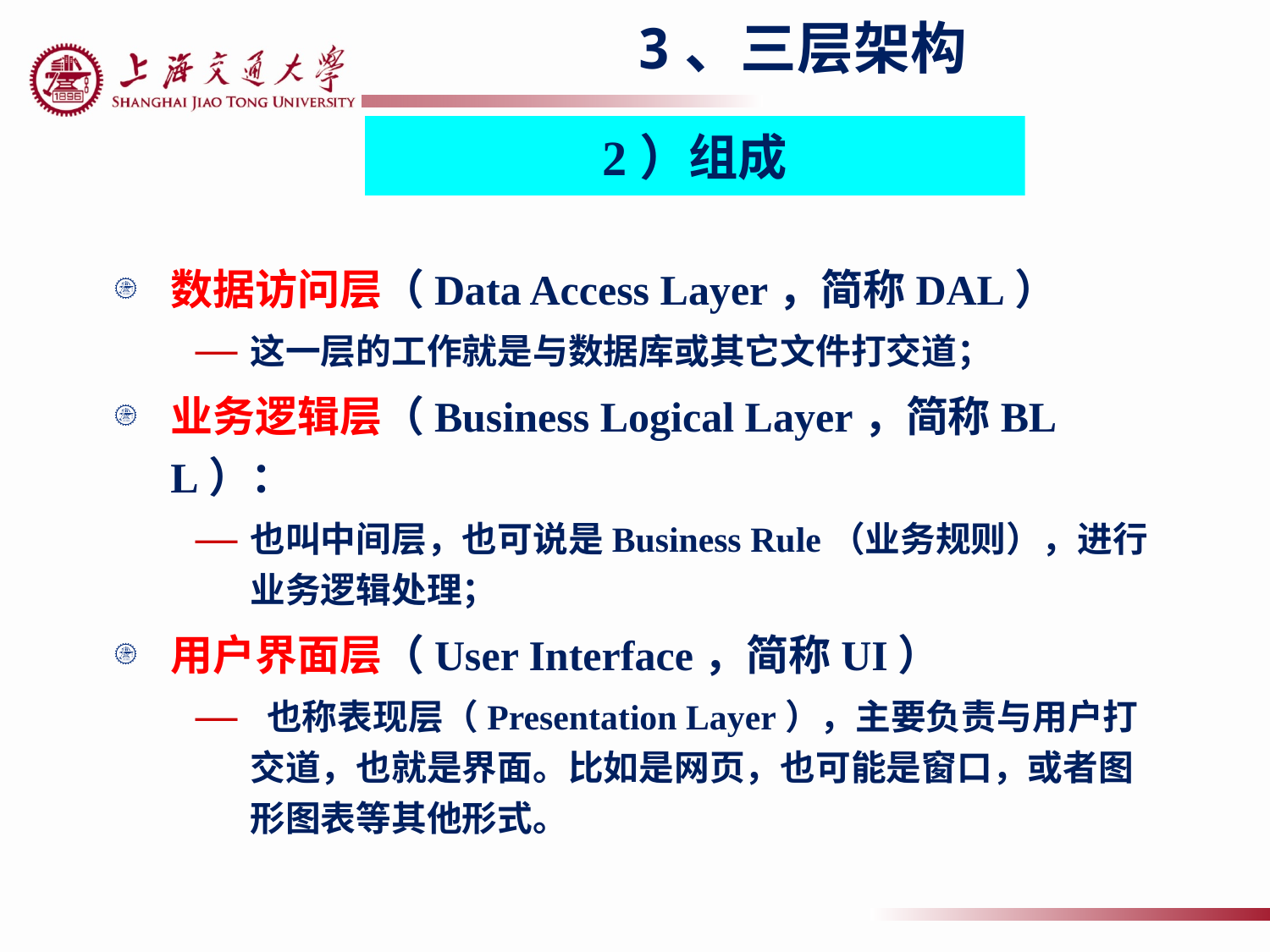

3、三层架构
2）组成
数据访问层（Data Access Layer，简称DAL）
这一层的工作就是与数据库或其它文件打交道；
业务逻辑层（Business Logical Layer，简称BLL）：
也叫中间层，也可说是Business Rule（业务规则），进行业务逻辑处理；
用户界面层（User Interface，简称UI）
 也称表现层（Presentation Layer），主要负责与用户打交道，也就是界面。比如是网页，也可能是窗口，或者图形图表等其他形式。